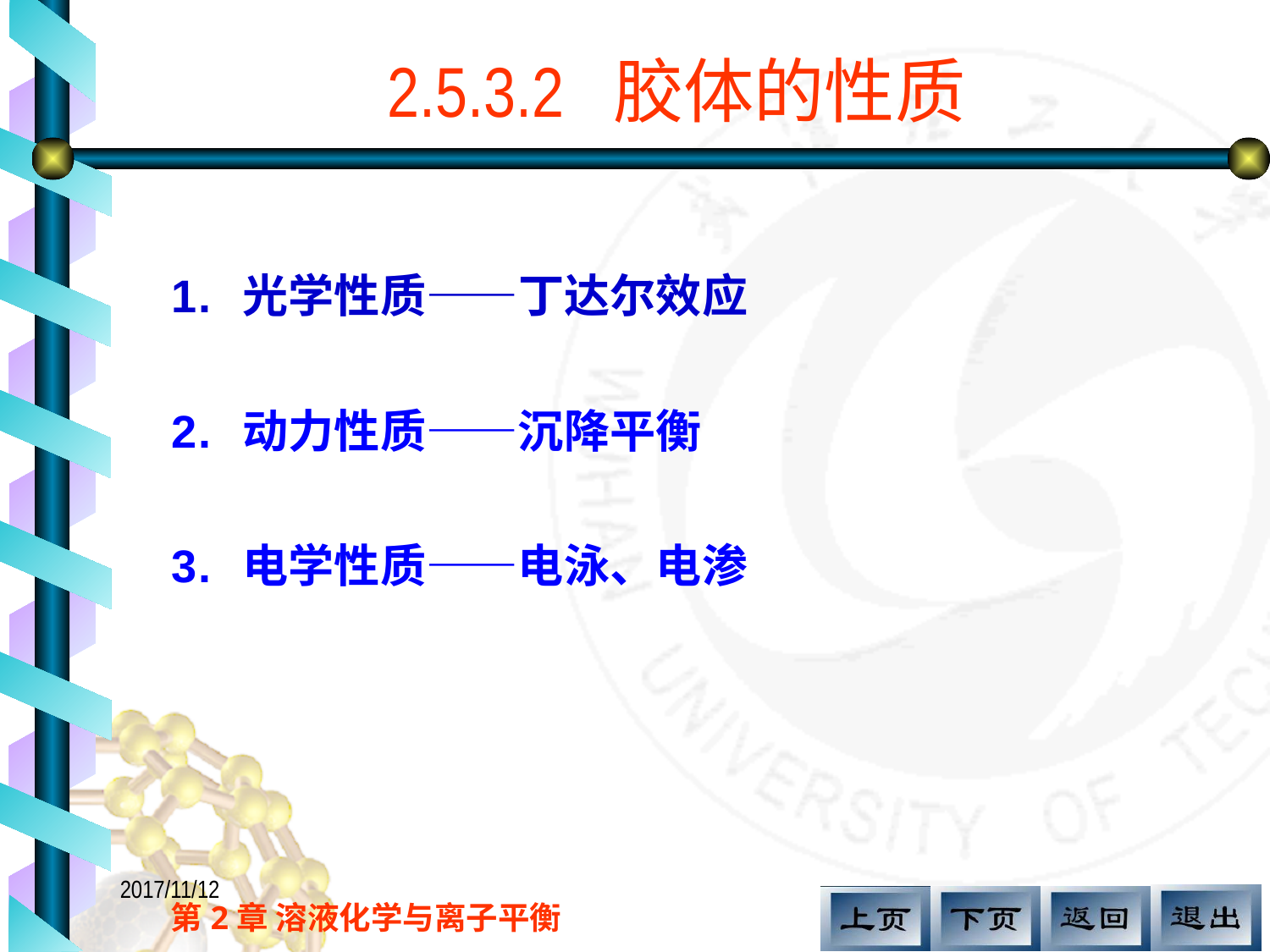

# 2.5.3.2  胶体的性质

光学性质——丁达尔效应

动力性质——沉降平衡

电学性质——电泳、电渗

2017/11/12